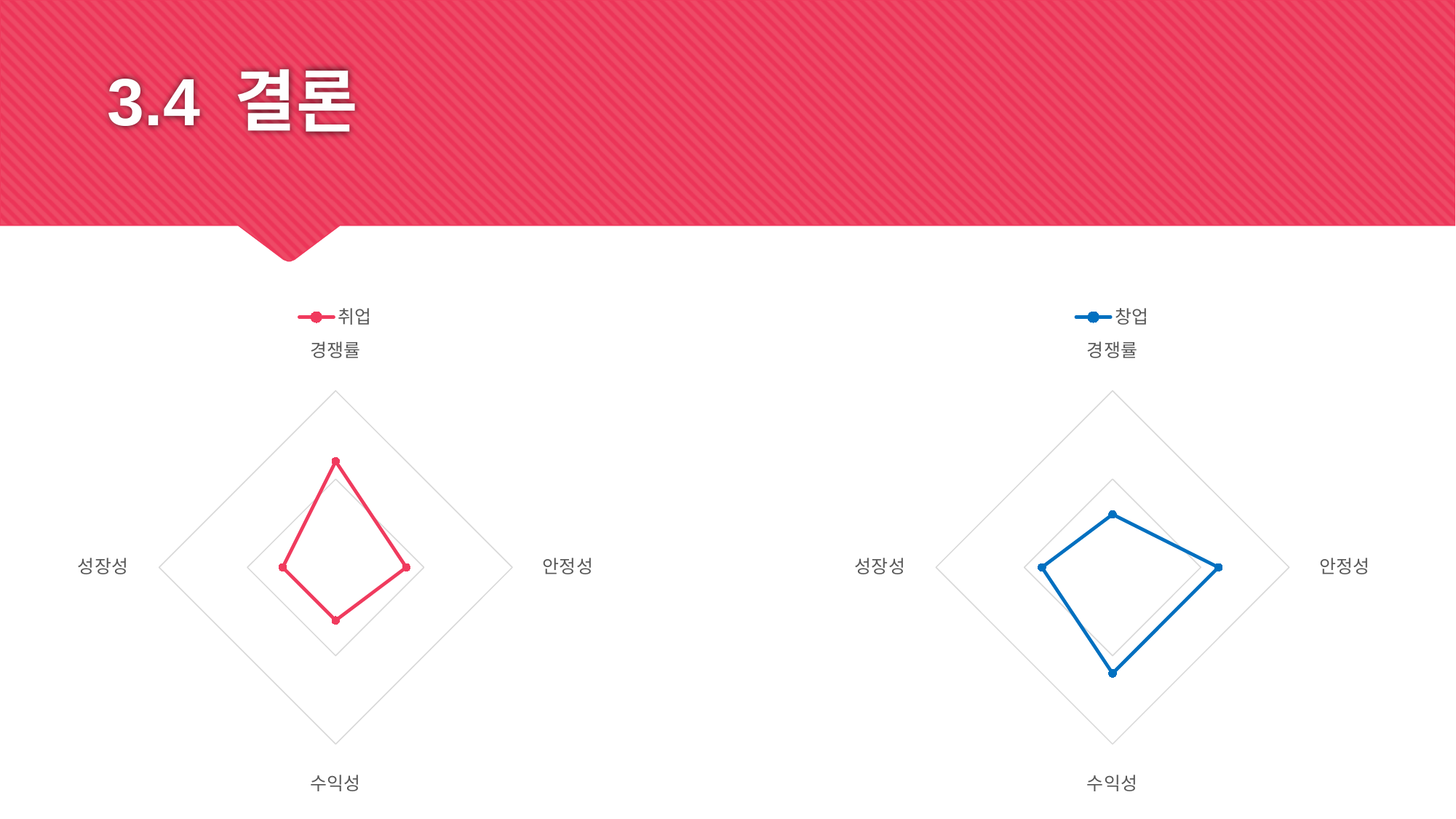

# 3.4 결론

### Chart

| Category | 취업 |
|---|---|
| 경쟁률 | 6.0 |
| 안정성 | 4.0 |
| 수익성 | 3.0 |
| 성장성 | 3.0 |

### Chart

| Category | 창업 |
|---|---|
| 경쟁률 | 3.0 |
| 안정성 | 6.0 |
| 수익성 | 6.0 |
| 성장성 | 4.0 |